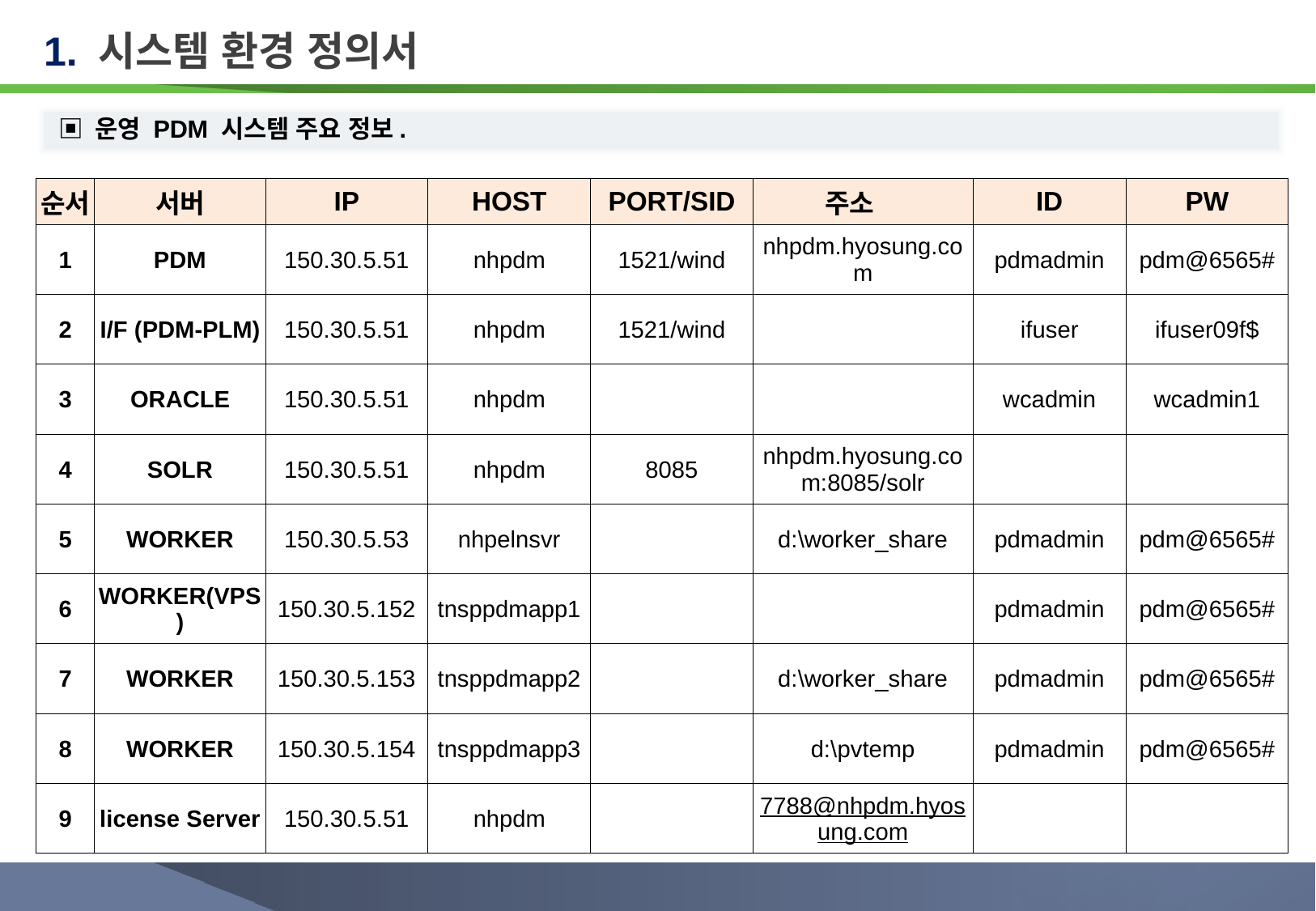

# 1. 시스템 환경 정의서

▣ 운영 PDM 시스템 주요 정보.
| 순서 | 서버 | IP | HOST | PORT/SID | 주소 | ID | PW |
| --- | --- | --- | --- | --- | --- | --- | --- |
| 1 | PDM | 150.30.5.51 | nhpdm | 1521/wind | nhpdm.hyosung.com | pdmadmin | pdm@6565# |
| 2 | I/F (PDM-PLM) | 150.30.5.51 | nhpdm | 1521/wind |  | ifuser | ifuser09f$ |
| 3 | ORACLE | 150.30.5.51 | nhpdm |  |  | wcadmin | wcadmin1 |
| 4 | SOLR | 150.30.5.51 | nhpdm | 8085 | nhpdm.hyosung.com:8085/solr |  |  |
| 5 | WORKER | 150.30.5.53 | nhpelnsvr |  | d:\worker\_share | pdmadmin | pdm@6565# |
| 6 | WORKER(VPS) | 150.30.5.152 | tnsppdmapp1 |  |  | pdmadmin | pdm@6565# |
| 7 | WORKER | 150.30.5.153 | tnsppdmapp2 |  | d:\worker\_share | pdmadmin | pdm@6565# |
| 8 | WORKER | 150.30.5.154 | tnsppdmapp3 |  | d:\pvtemp | pdmadmin | pdm@6565# |
| 9 | license Server | 150.30.5.51 | nhpdm |  | 7788@nhpdm.hyosung.com |  |  |